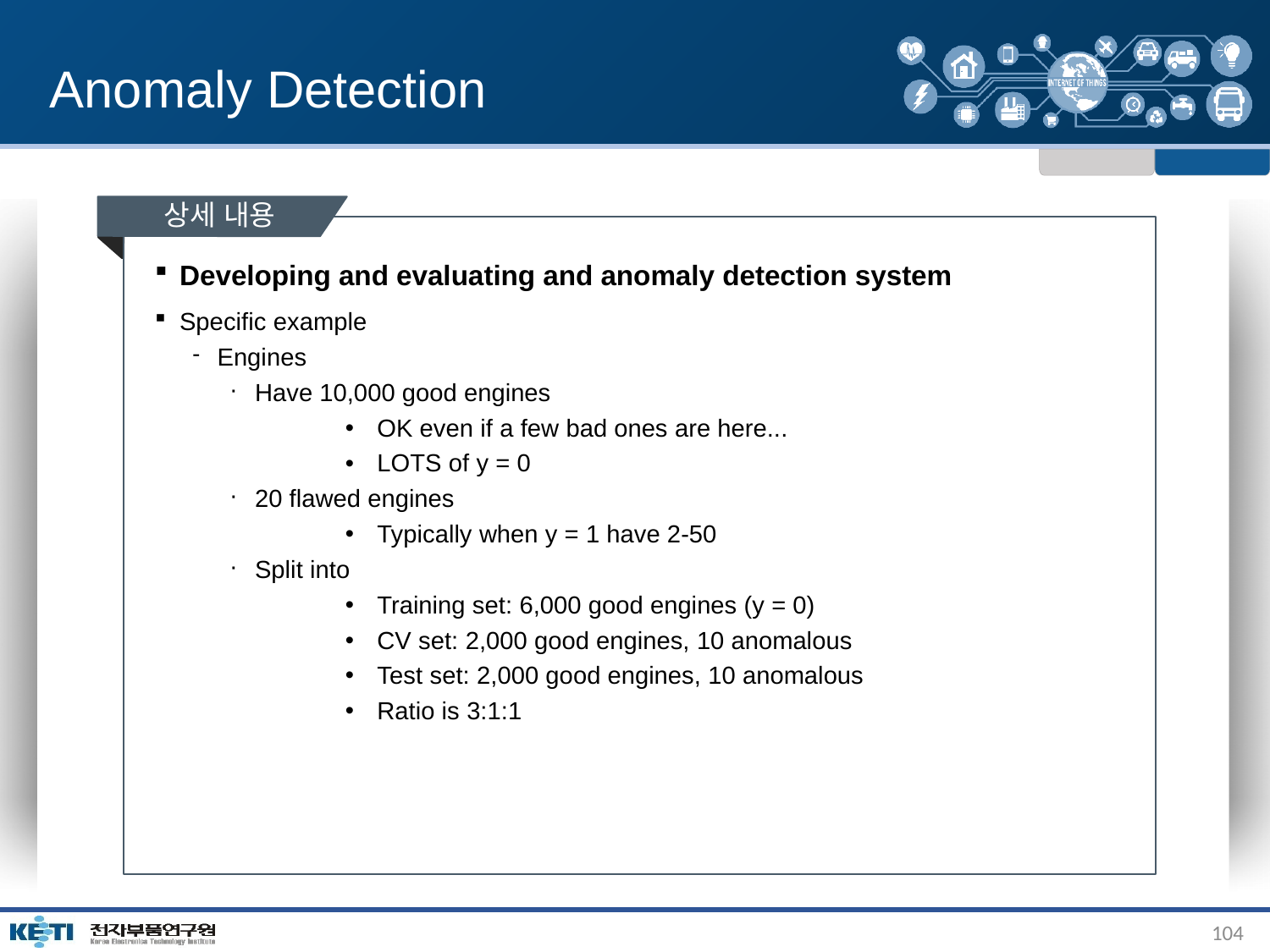

# Anomaly Detection
상세 내용

Developing and evaluating and anomaly detection system
Specific example
Engines
Have 10,000 good engines
OK even if a few bad ones are here...
LOTS of y = 0
20 flawed engines
Typically when y = 1 have 2-50
Split into
Training set: 6,000 good engines (y = 0)
CV set: 2,000 good engines, 10 anomalous
Test set: 2,000 good engines, 10 anomalous
Ratio is 3:1:1

104